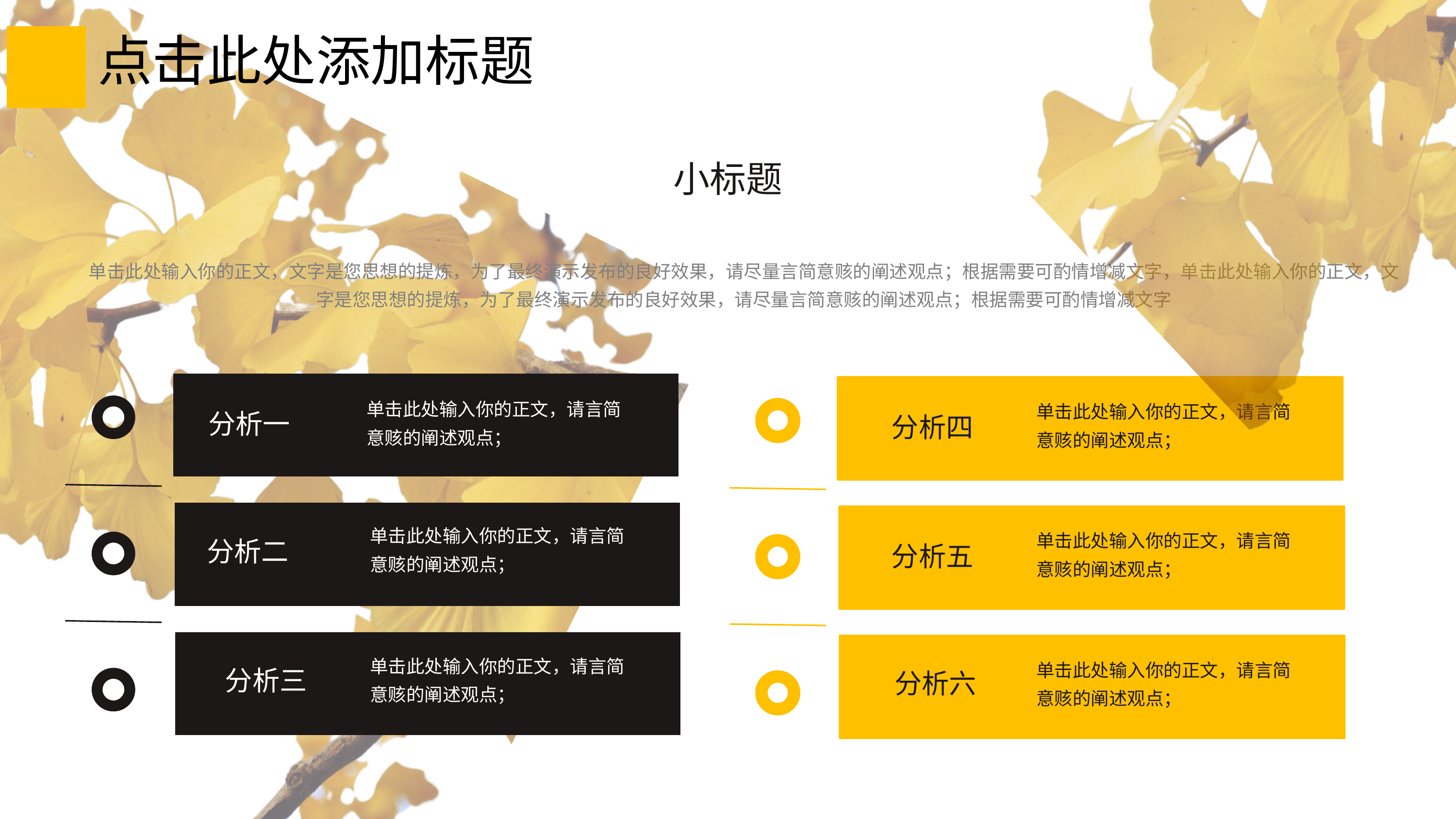

点击此处添加标题

小标题
单击此处输入你的正文，文字是您思想的提炼，为了最终演示发布的良好效果，请尽量言简意赅的阐述观点；根据需要可酌情增减文字，单击此处输入你的正文，文字是您思想的提炼，为了最终演示发布的良好效果，请尽量言简意赅的阐述观点；根据需要可酌情增减文字

单击此处输入你的正文，请言简意赅的阐述观点；
单击此处输入你的正文，请言简意赅的阐述观点；

分析一
分析四

单击此处输入你的正文，请言简意赅的阐述观点；
单击此处输入你的正文，请言简意赅的阐述观点；

分析二

分析五

单击此处输入你的正文，请言简意赅的阐述观点；
单击此处输入你的正文，请言简意赅的阐述观点；
分析三
分析六